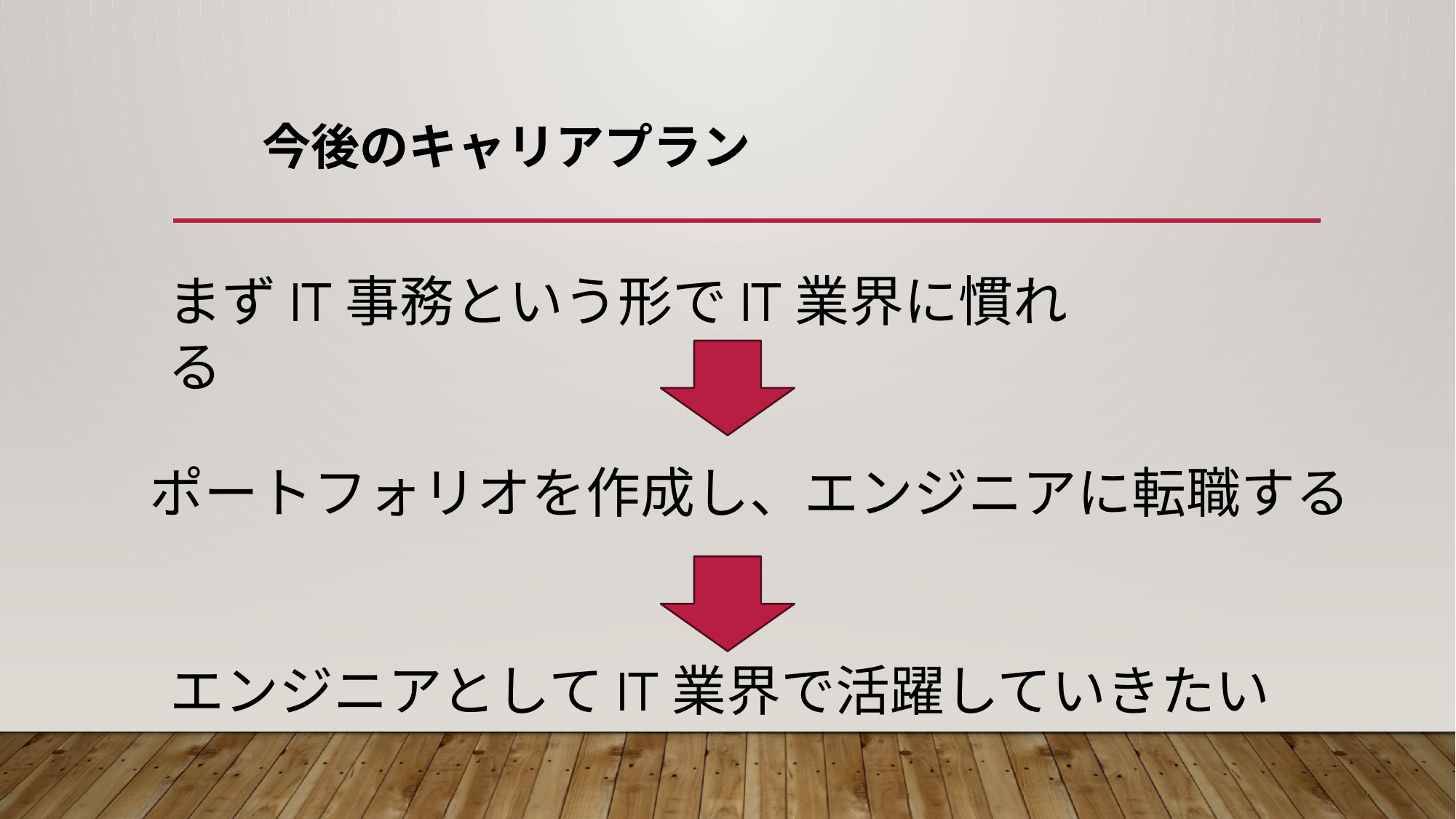

# 今後のキャリアプラン
まずIT事務という形でIT業界に慣れる

ポートフォリオを作成し、エンジニアに転職する

エンジニアとしてIT業界で活躍していきたい